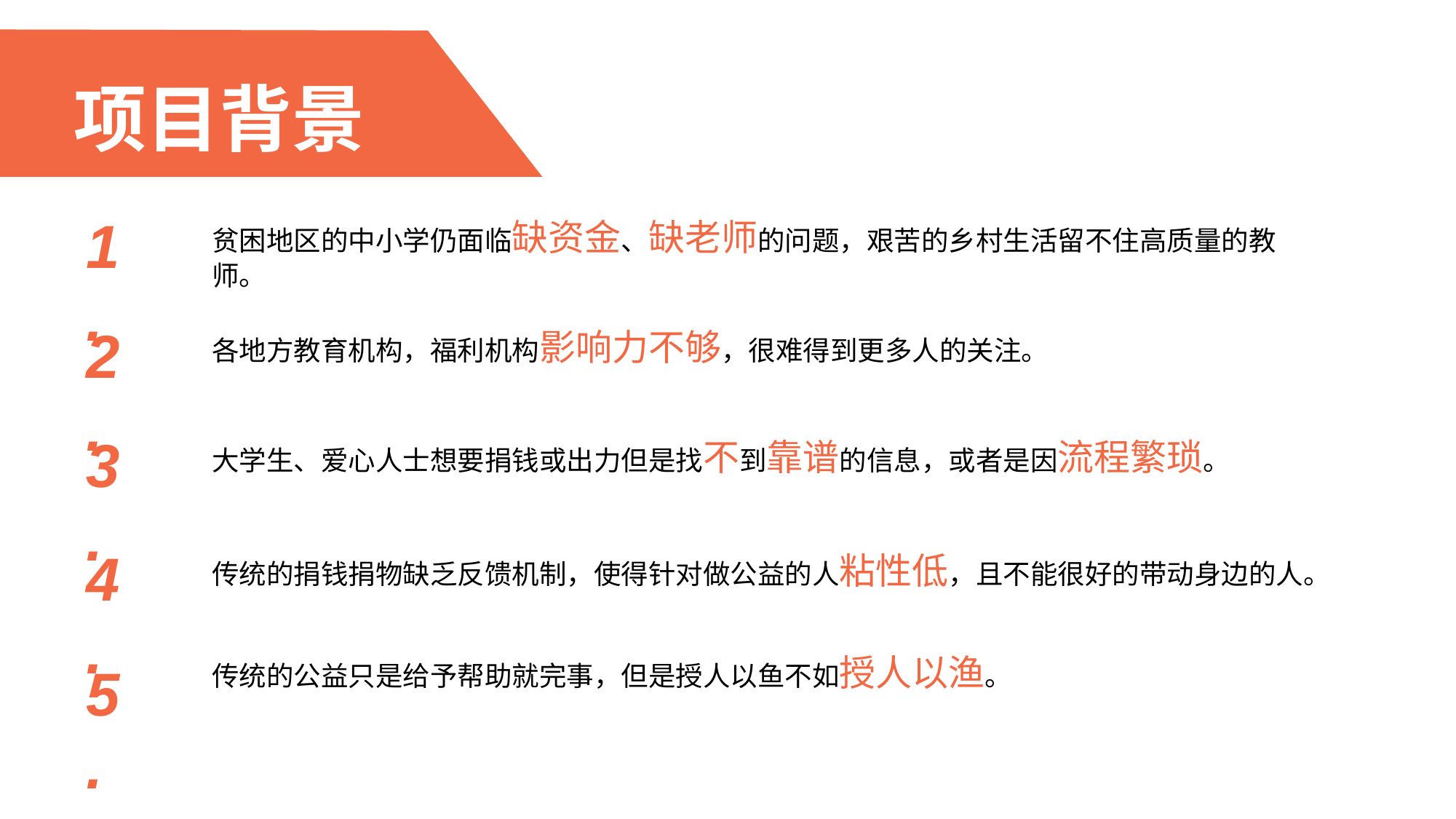

# 项目背景
1.
贫困地区的中小学仍面临缺资金、缺老师的问题，艰苦的乡村生活留不住高质量的教师。
2.
各地方教育机构，福利机构影响力不够，很难得到更多人的关注。

3.
大学生、爱心人士想要捐钱或出力但是找不到靠谱的信息，或者是因流程繁琐。

4.
传统的捐钱捐物缺乏反馈机制，使得针对做公益的人粘性低，且不能很好的带动身边的人。
传统的公益只是给予帮助就完事，但是授人以鱼不如授人以渔。

5.